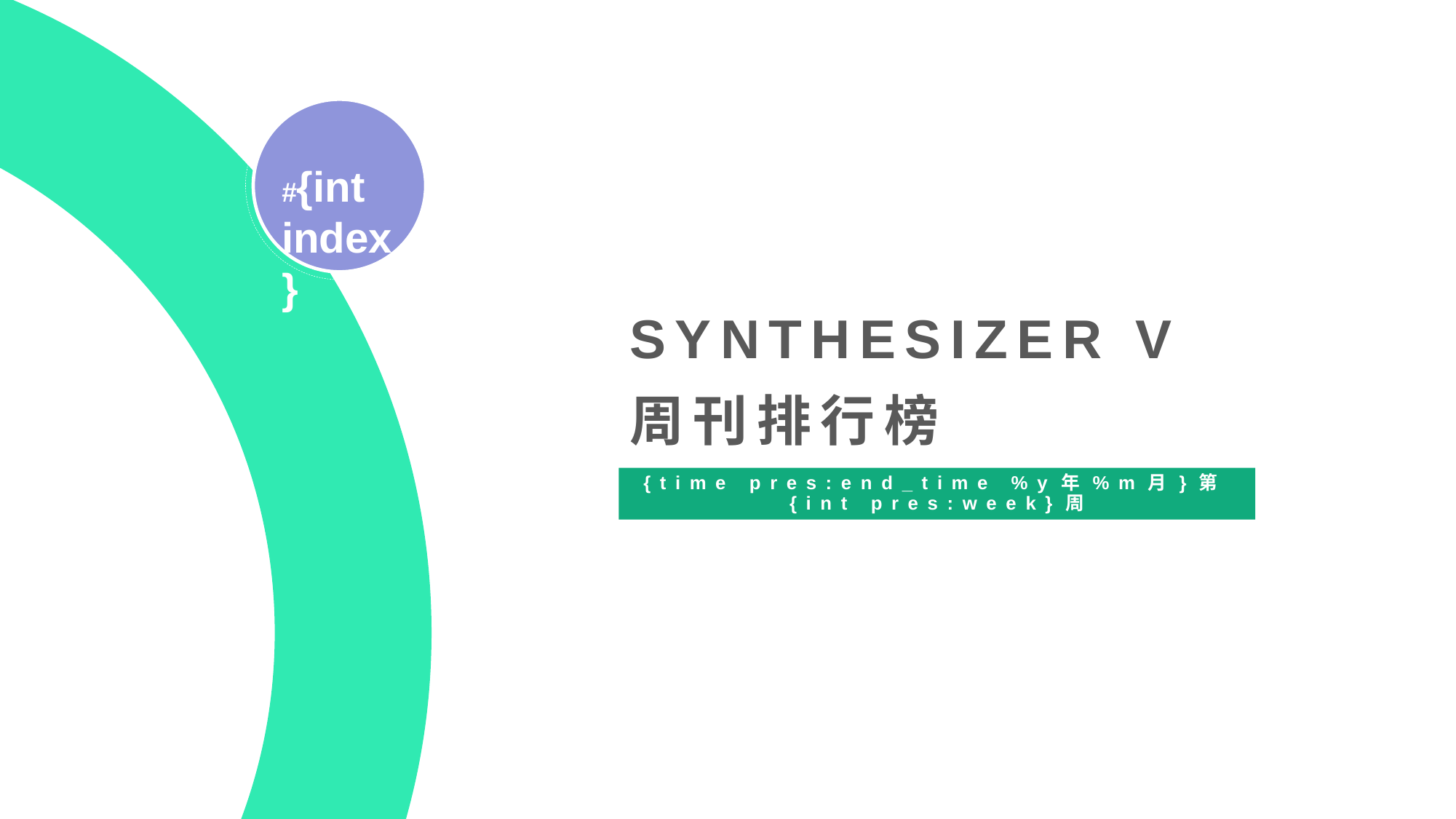

#{int index}
SYNTHESIZER V
周刊排行榜
{time pres:end_time %y年%m月}第{int pres:week}周